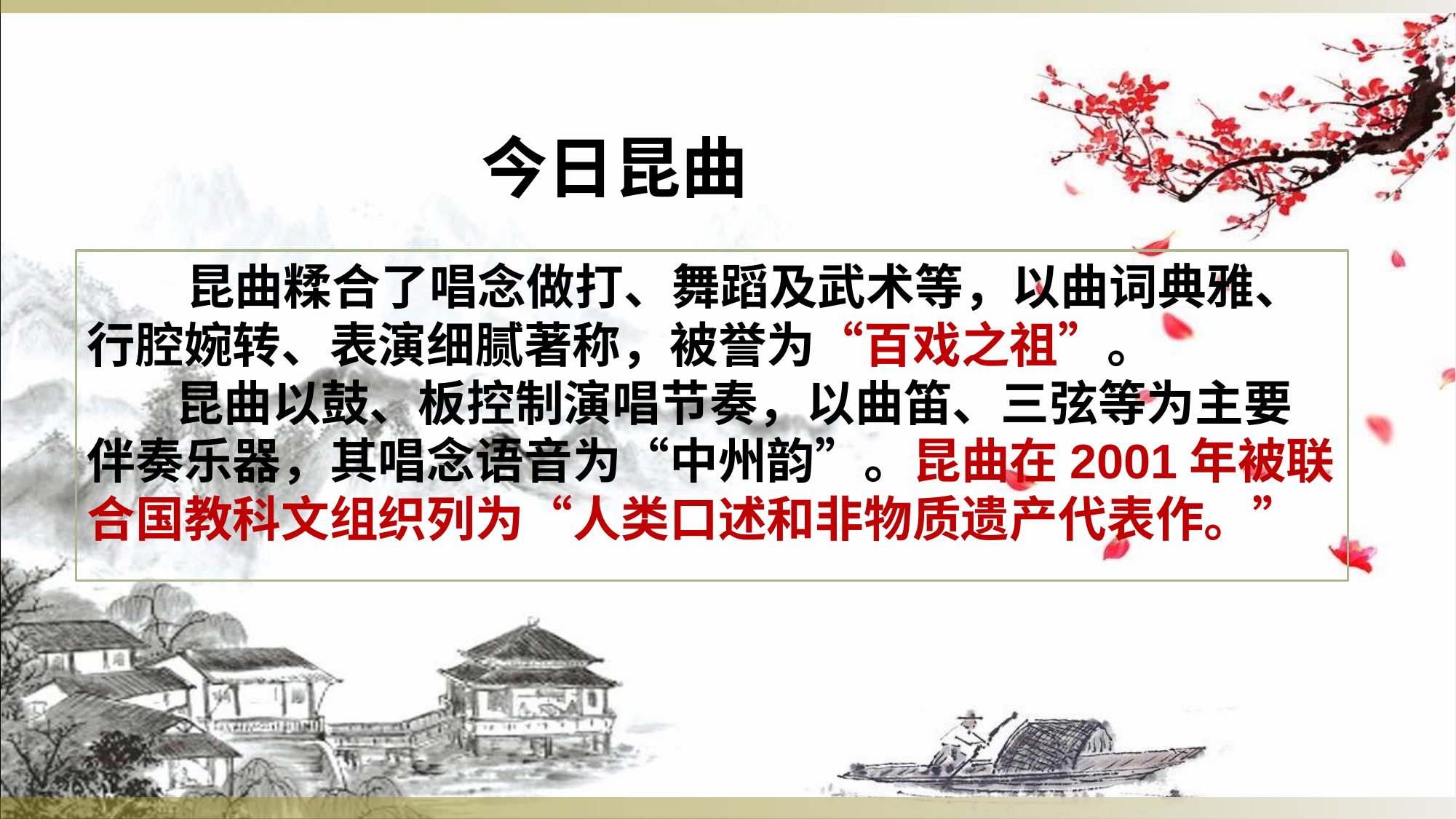

今日昆曲
   昆曲糅合了唱念做打、舞蹈及武术等，以曲词典雅、行腔婉转、表演细腻著称，被誉为“百戏之祖”。
  昆曲以鼓、板控制演唱节奏，以曲笛、三弦等为主要伴奏乐器，其唱念语音为“中州韵”。昆曲在2001年被联合国教科文组织列为“人类口述和非物质遗产代表作。”